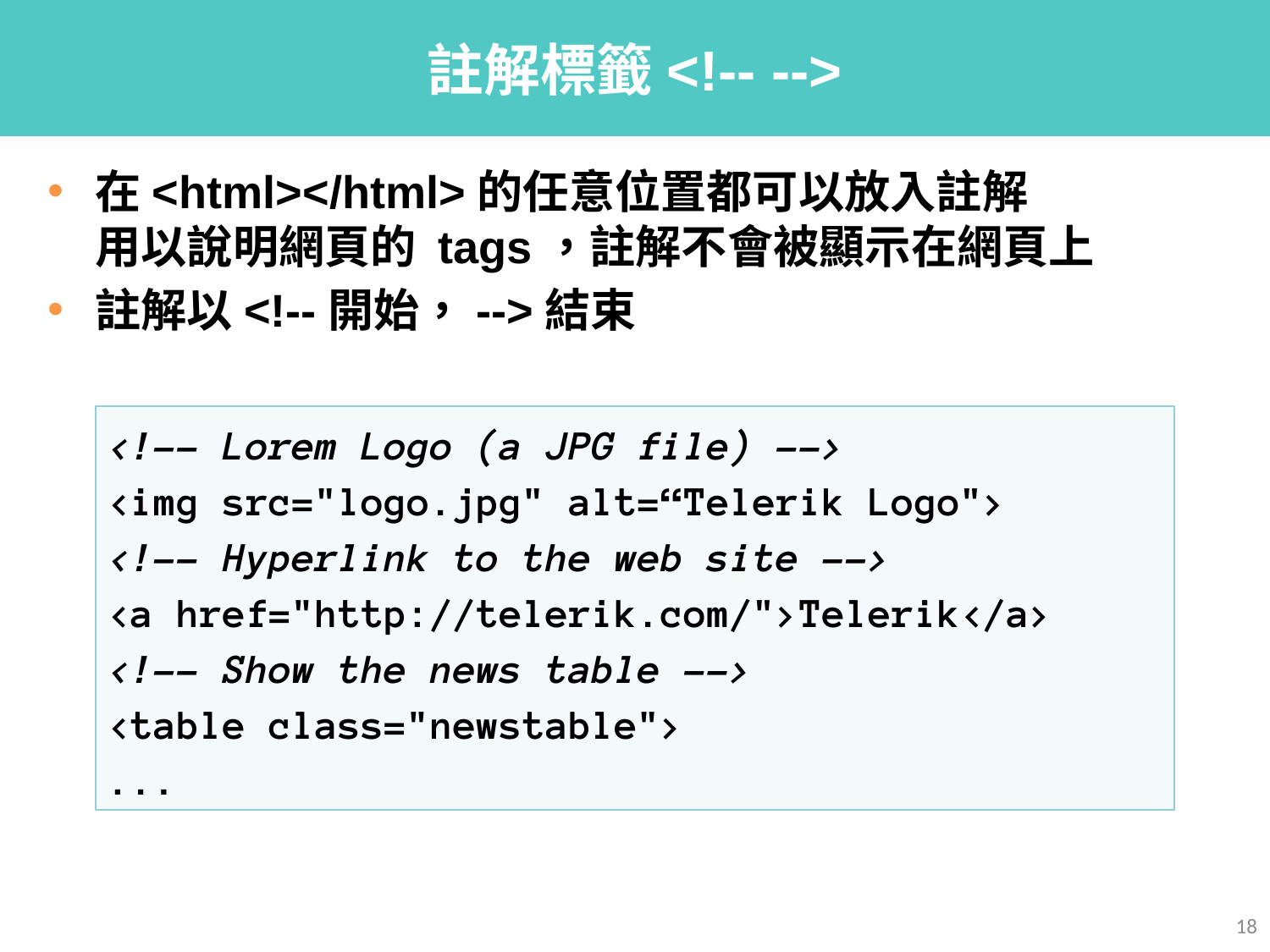

# 註解標籤<!-- -->
在<html></html>的任意位置都可以放入註解
用以說明網頁的 tags，註解不會被顯示在網頁上
註解以<!--開始，-->結束
<!–- Lorem Logo (a JPG file) -->
<img src="logo.jpg" alt=“Telerik Logo">
<!–- Hyperlink to the web site -->
<a href="http://telerik.com/">Telerik</a>
<!–- Show the news table -->
<table class="newstable">
...
18